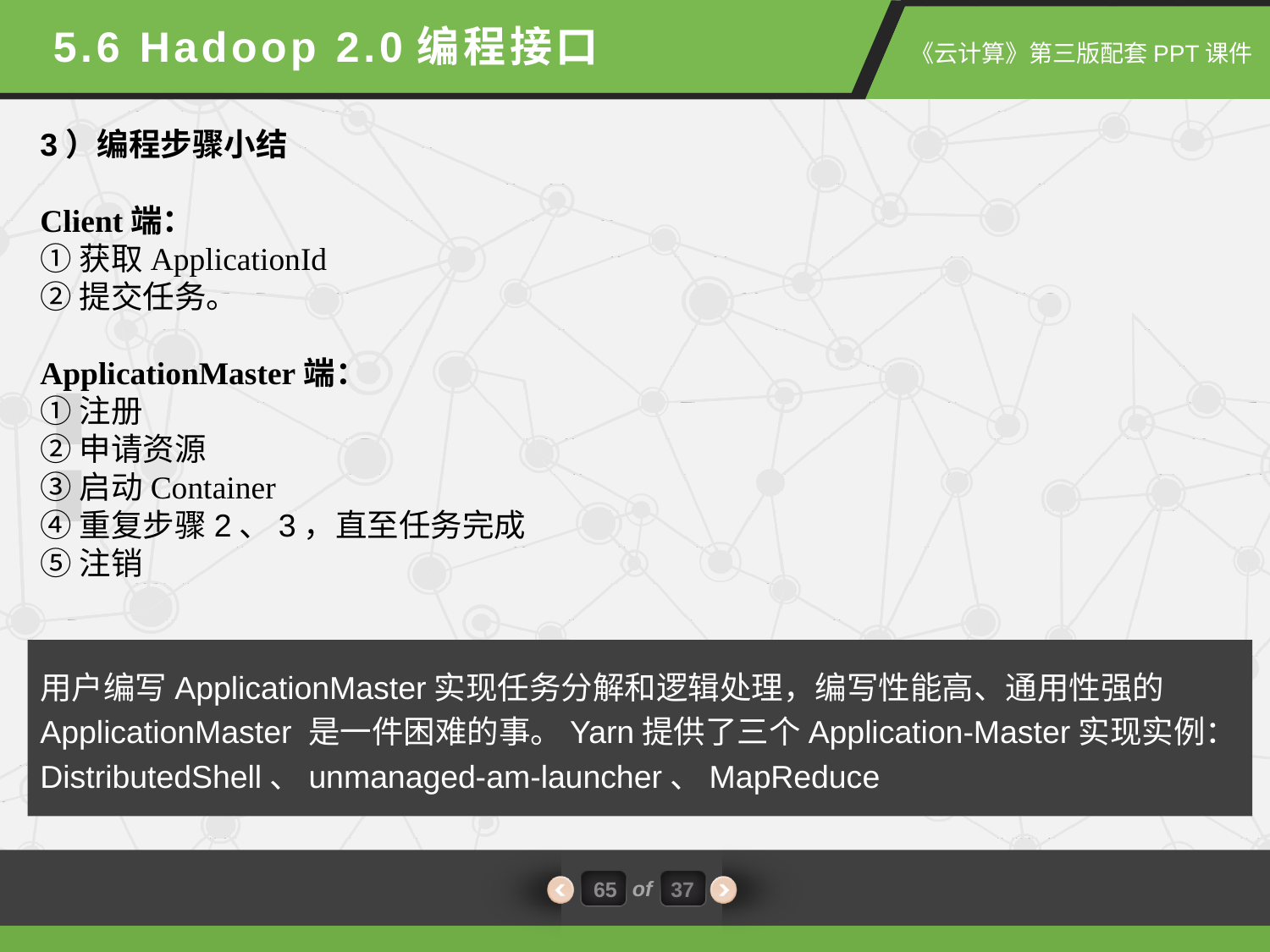

5.6 Hadoop 2.0编程接口
3）编程步骤小结

Client端：
①获取ApplicationId
②提交任务。

ApplicationMaster端：
①注册
②申请资源
③启动Container
④重复步骤2、3，直至任务完成
⑤注销

用户编写ApplicationMaster实现任务分解和逻辑处理，编写性能高、通用性强的ApplicationMaster 是一件困难的事。Yarn提供了三个Application-Master实现实例：DistributedShell、unmanaged-am-launcher、MapReduce
65